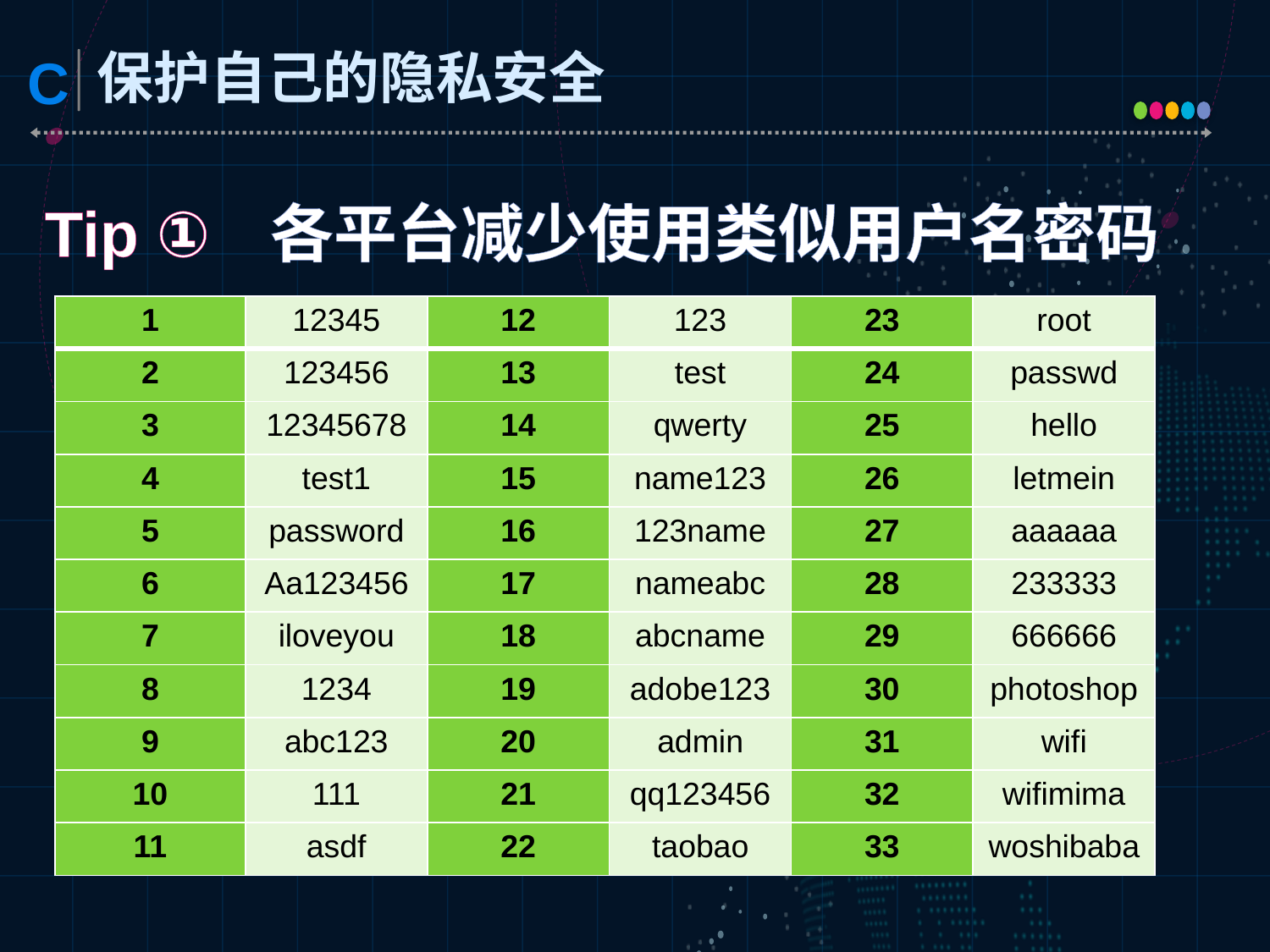

保护自己的隐私安全
Tip ①  各平台减少使用类似用户名密码
| 1 | 12345 | 12 | 123 | 23 | root |
| --- | --- | --- | --- | --- | --- |
| 2 | 123456 | 13 | test | 24 | passwd |
| 3 | 12345678 | 14 | qwerty | 25 | hello |
| 4 | test1 | 15 | name123 | 26 | letmein |
| 5 | password | 16 | 123name | 27 | aaaaaa |
| 6 | Aa123456 | 17 | nameabc | 28 | 233333 |
| 7 | iloveyou | 18 | abcname | 29 | 666666 |
| 8 | 1234 | 19 | adobe123 | 30 | photoshop |
| 9 | abc123 | 20 | admin | 31 | wifi |
| 10 | 111 | 21 | qq123456 | 32 | wifimima |
| 11 | asdf | 22 | taobao | 33 | woshibaba |